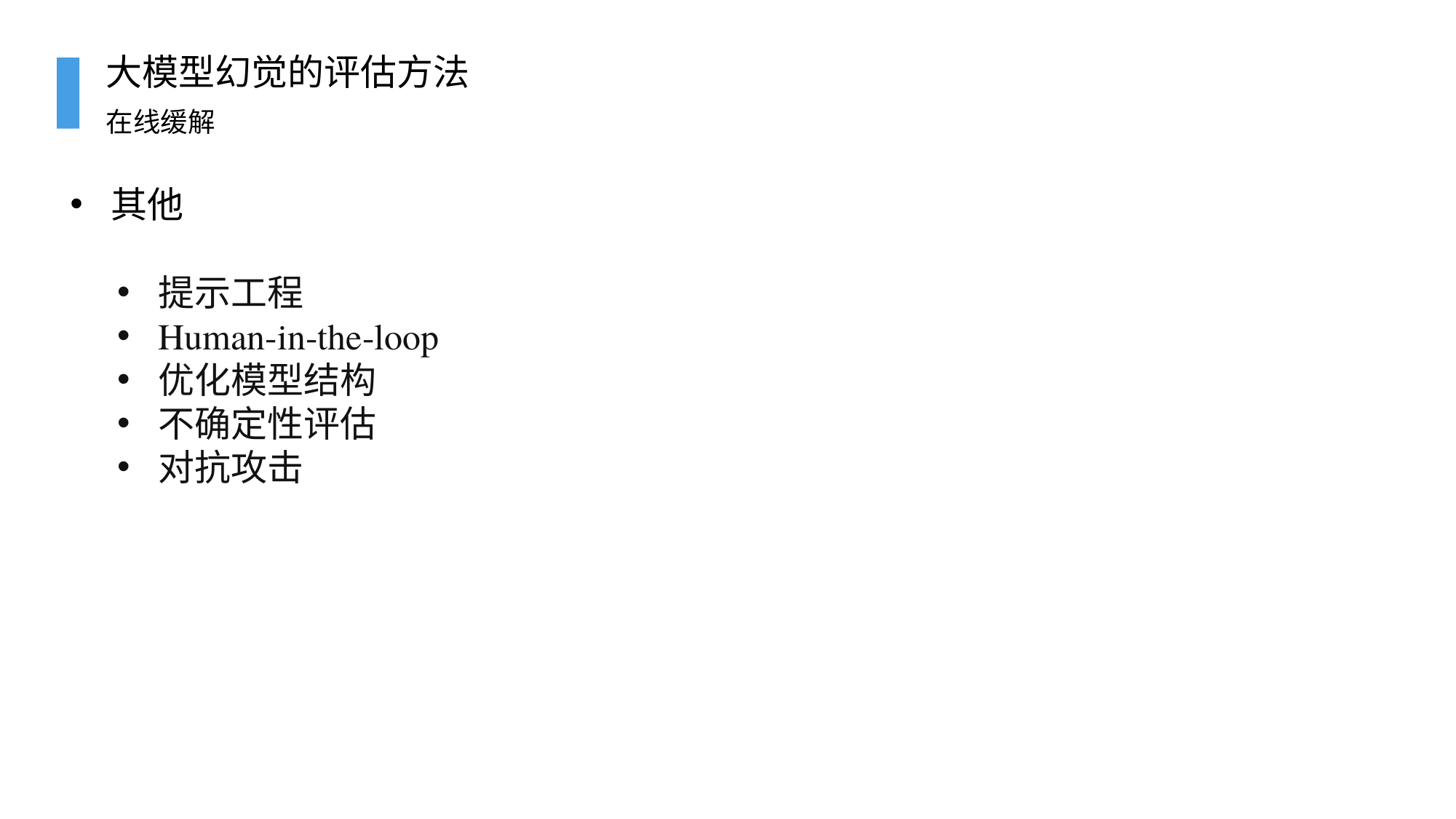

# 大模型幻觉的评估方法
在线缓解
其他
提示工程
Human-in-the-loop
优化模型结构
不确定性评估
对抗攻击